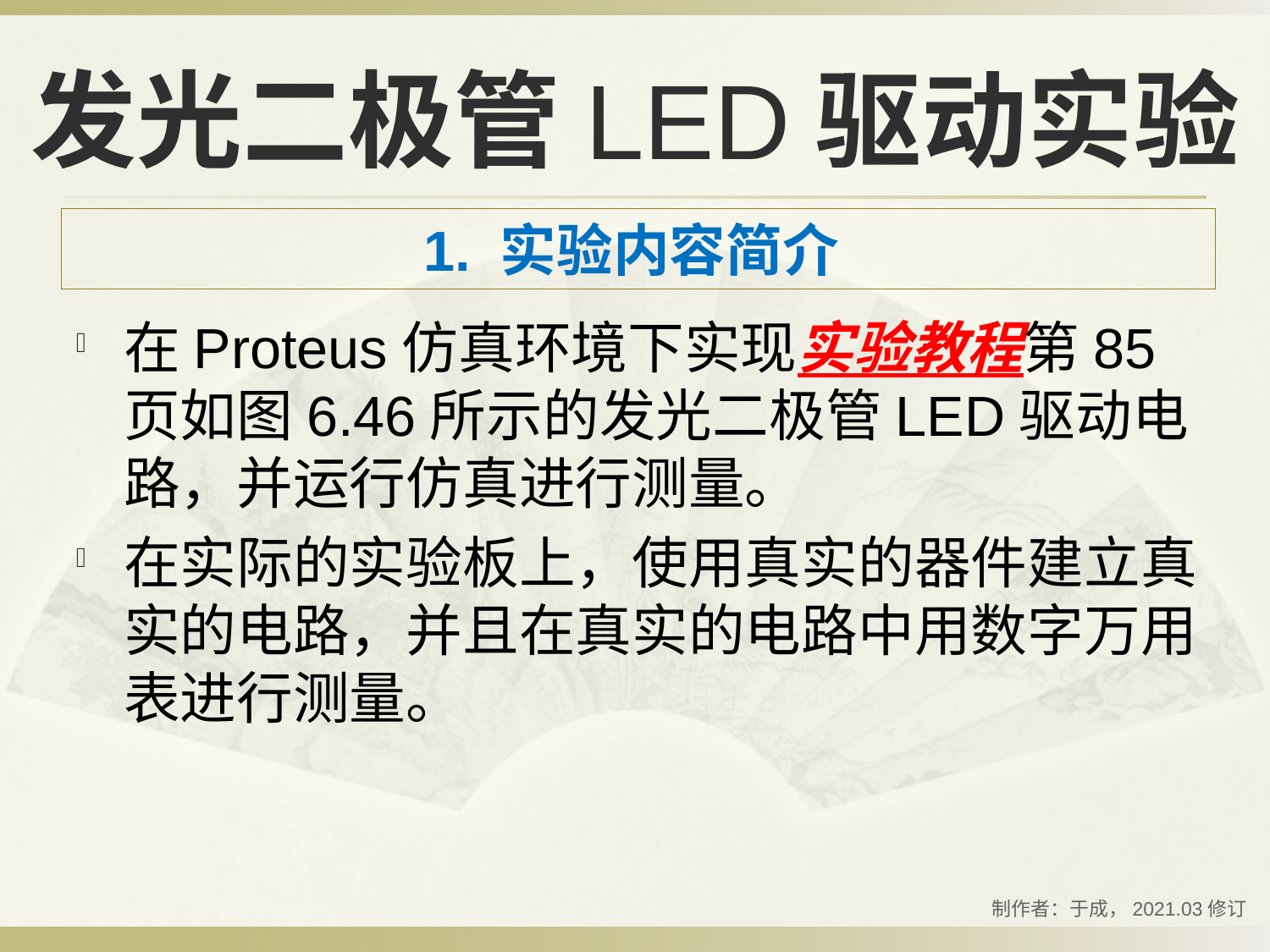

# 发光二极管LED驱动实验
1. 实验内容简介
在Proteus仿真环境下实现实验教程第85页如图6.46所示的发光二极管LED驱动电路，并运行仿真进行测量。
在实际的实验板上，使用真实的器件建立真实的电路，并且在真实的电路中用数字万用表进行测量。

制作者：于成，2021.03修订